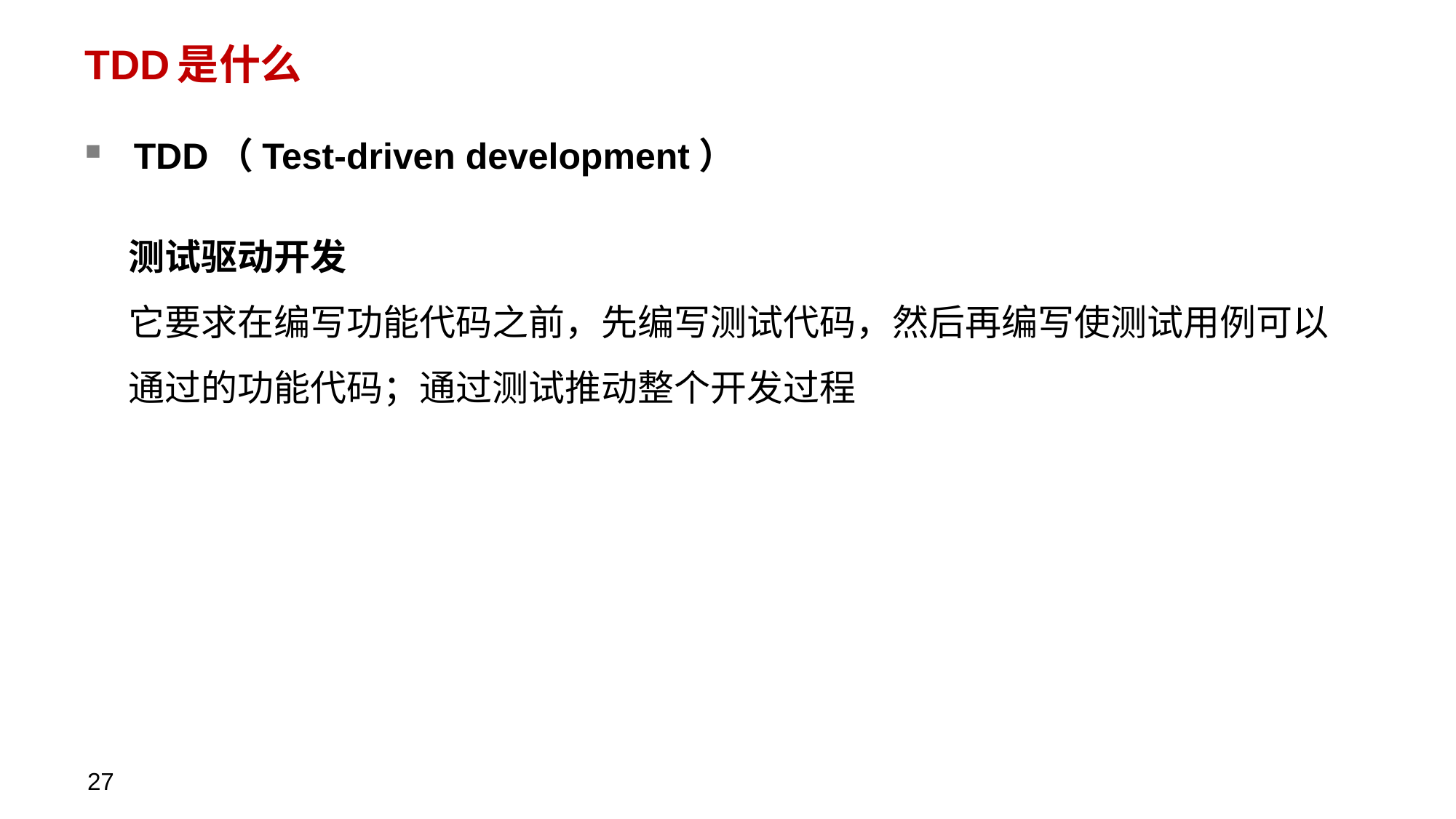

# TDD是什么
TDD（Test-driven development）

测试驱动开发
它要求在编写功能代码之前，先编写测试代码，然后再编写使测试用例可以
通过的功能代码；通过测试推动整个开发过程
27